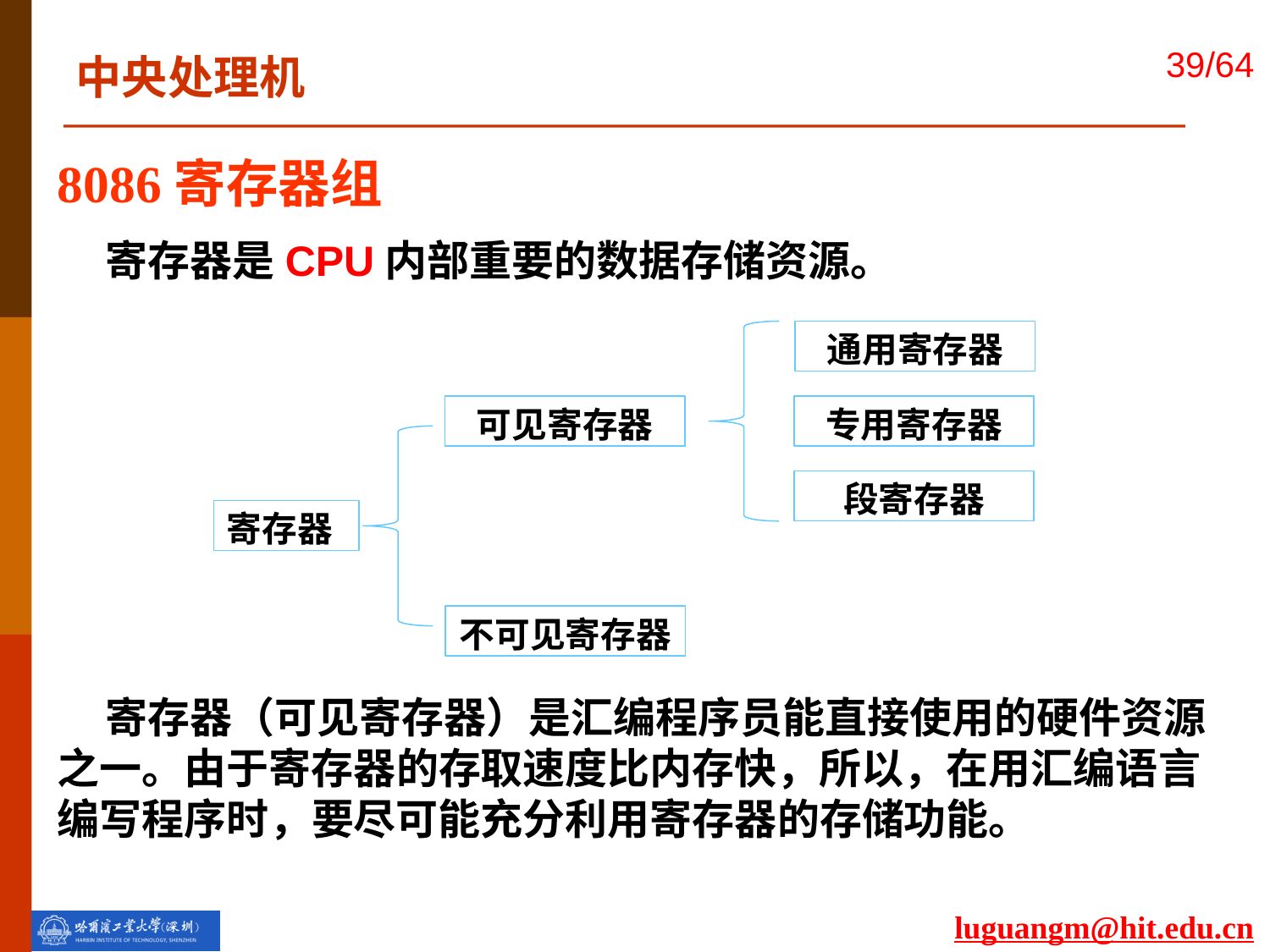

中央处理机
8086寄存器组
    寄存器是CPU内部重要的数据存储资源。

    寄存器（可见寄存器）是汇编程序员能直接使用的硬件资源之一。由于寄存器的存取速度比内存快，所以，在用汇编语言编写程序时，要尽可能充分利用寄存器的存储功能。

通用寄存器

可见寄存器
专用寄存器

段寄存器
寄存器
不可见寄存器